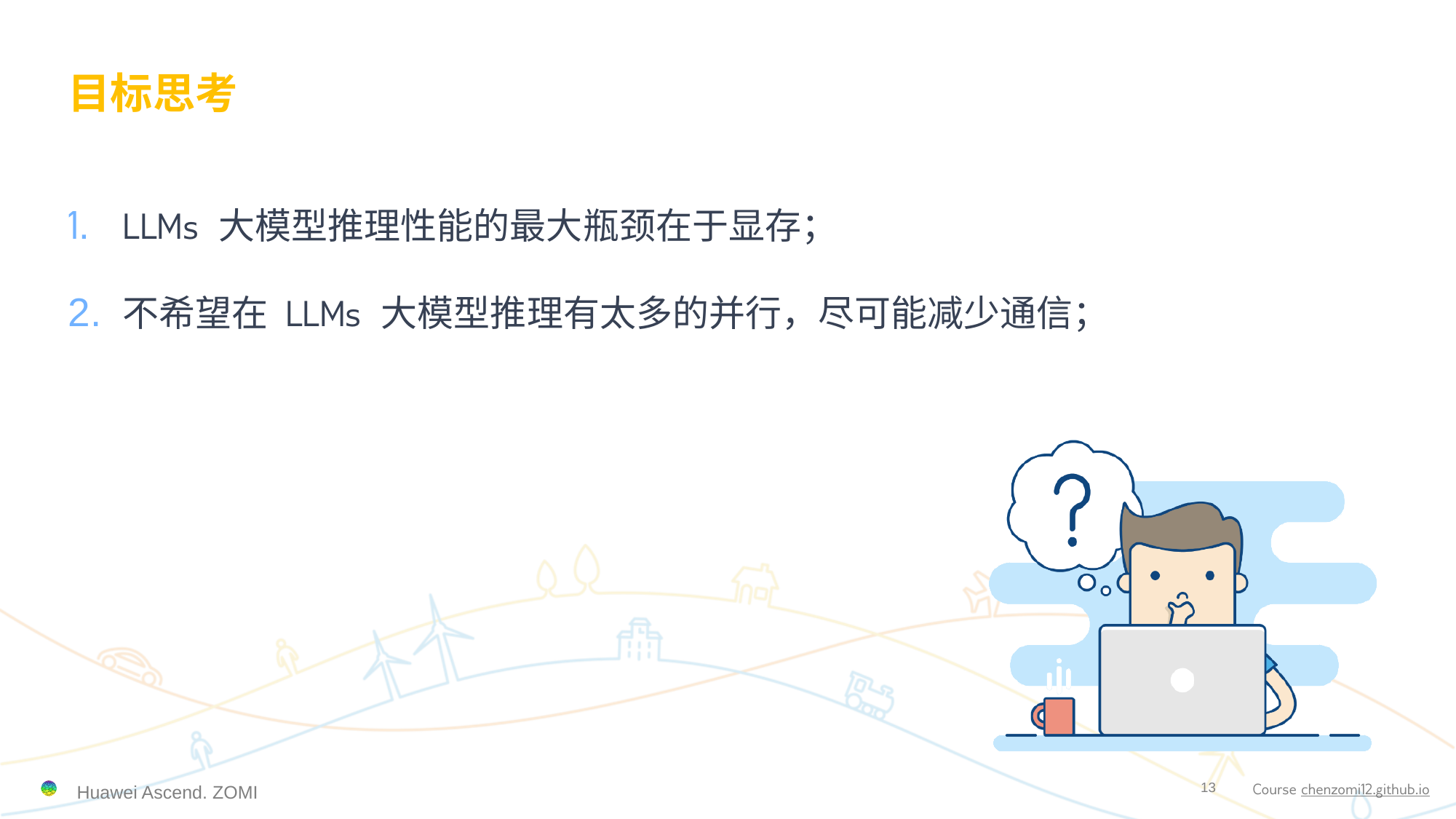

# 目标思考
LLMs 大模型推理性能的最大瓶颈在于显存；
不希望在 LLMs 大模型推理有太多的并行，尽可能减少通信；